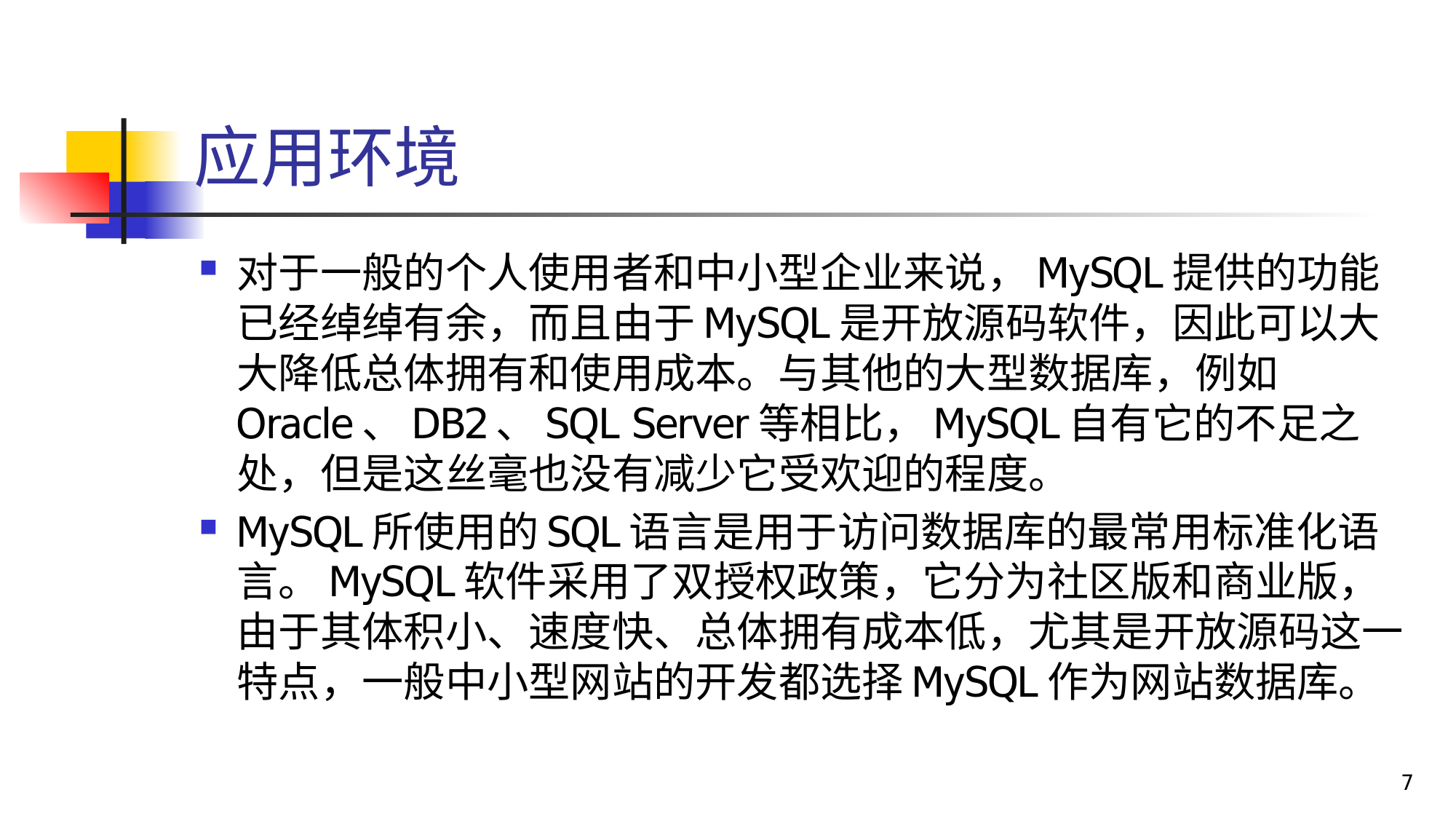

# 应用环境
对于一般的个人使用者和中小型企业来说，MySQL提供的功能已经绰绰有余，而且由于MySQL是开放源码软件，因此可以大大降低总体拥有和使用成本。与其他的大型数据库，例如Oracle、DB2、SQL Server等相比，MySQL自有它的不足之处，但是这丝毫也没有减少它受欢迎的程度。
MySQL所使用的SQL语言是用于访问数据库的最常用标准化语言。MySQL软件采用了双授权政策，它分为社区版和商业版，由于其体积小、速度快、总体拥有成本低，尤其是开放源码这一特点，一般中小型网站的开发都选择MySQL作为网站数据库。

7